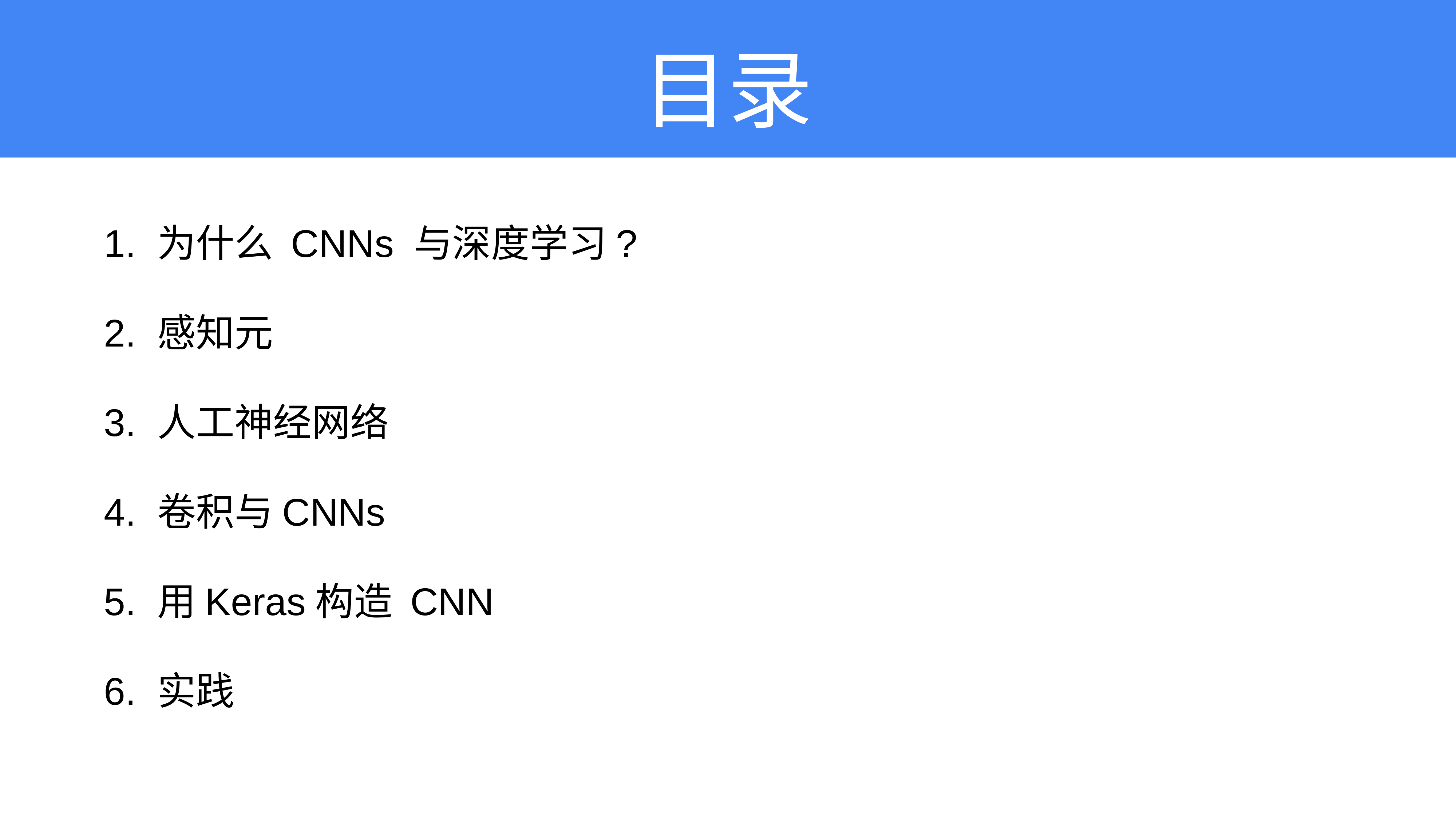

# 目录
为什么 CNNs 与深度学习?
感知元
人工神经网络
卷积与CNNs
用Keras构造 CNN
实践